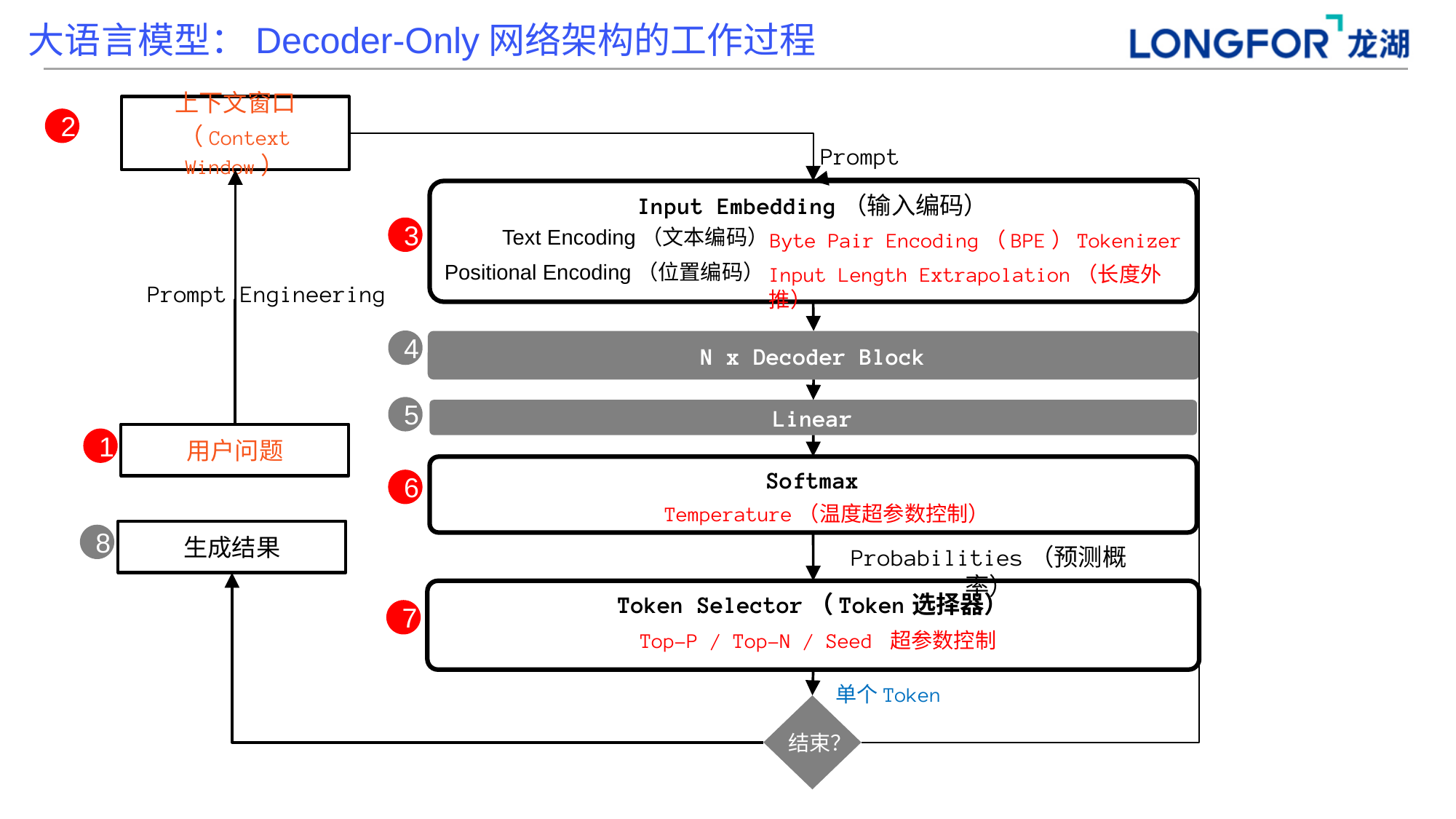

大语言模型：Decoder-Only网络架构的工作过程
上下文窗口
（Context Window）
2
Prompt
Input Embedding（输入编码）
3
Text Encoding（文本编码）
Byte Pair Encoding（BPE）Tokenizer
Positional Encoding（位置编码）
Input Length Extrapolation（长度外推）
Prompt Engineering
4
N x Decoder Block
5
Linear
用户问题
1
Softmax
6
Temperature（温度超参数控制）
生成结果
8
Probabilities（预测概率）
Token Selector（Token选择器）
7
Top-P / Top-N / Seed 超参数控制
单个Token

结束？